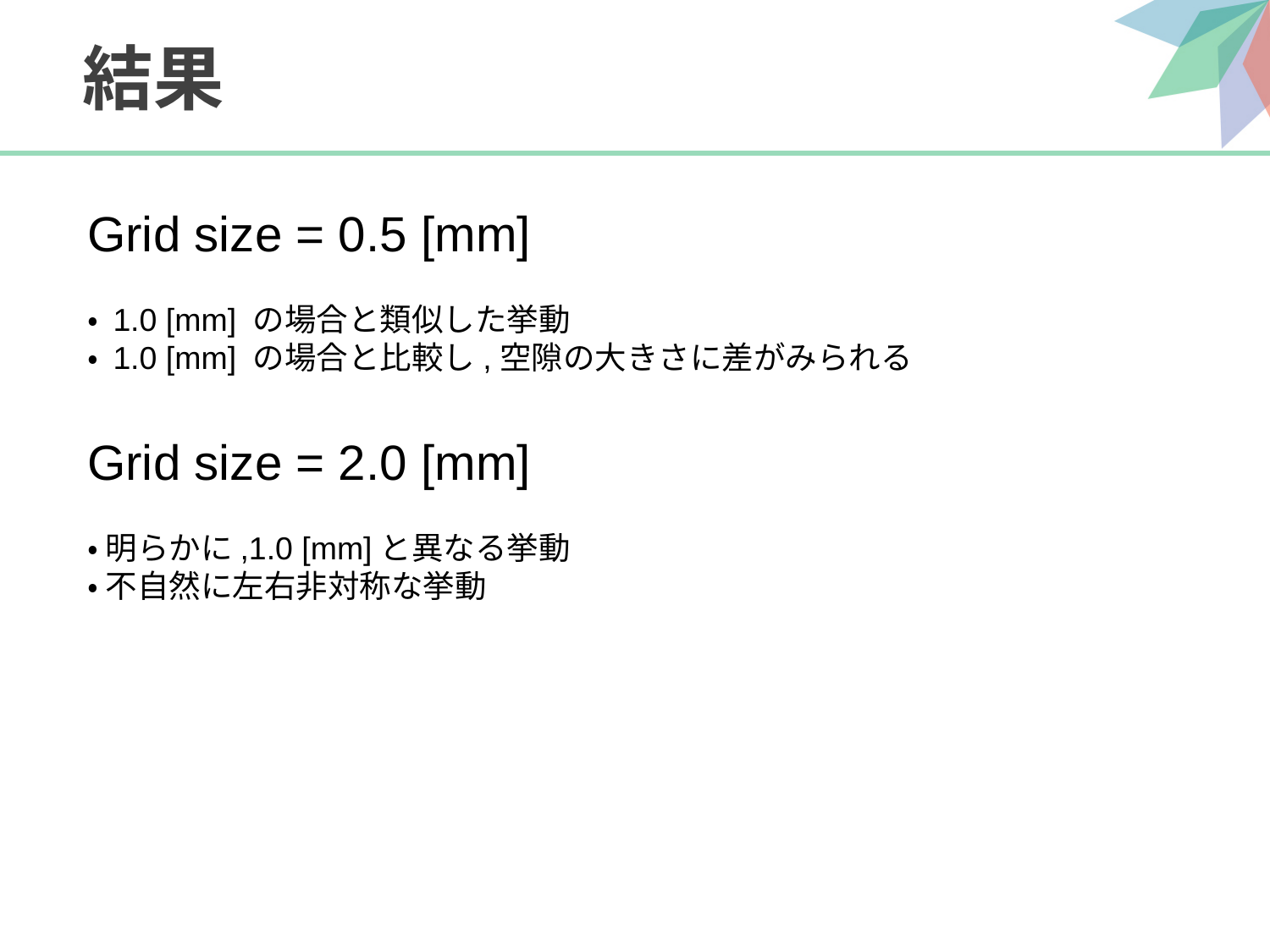

# 結果

Grid size = 0.5 [mm]

・ 1.0 [mm] の場合と類似した挙動
・ 1.0 [mm] の場合と比較し,空隙の大きさに差がみられる
Grid size = 2.0 [mm]

・ 明らかに,1.0 [mm]と異なる挙動
・ 不自然に左右非対称な挙動